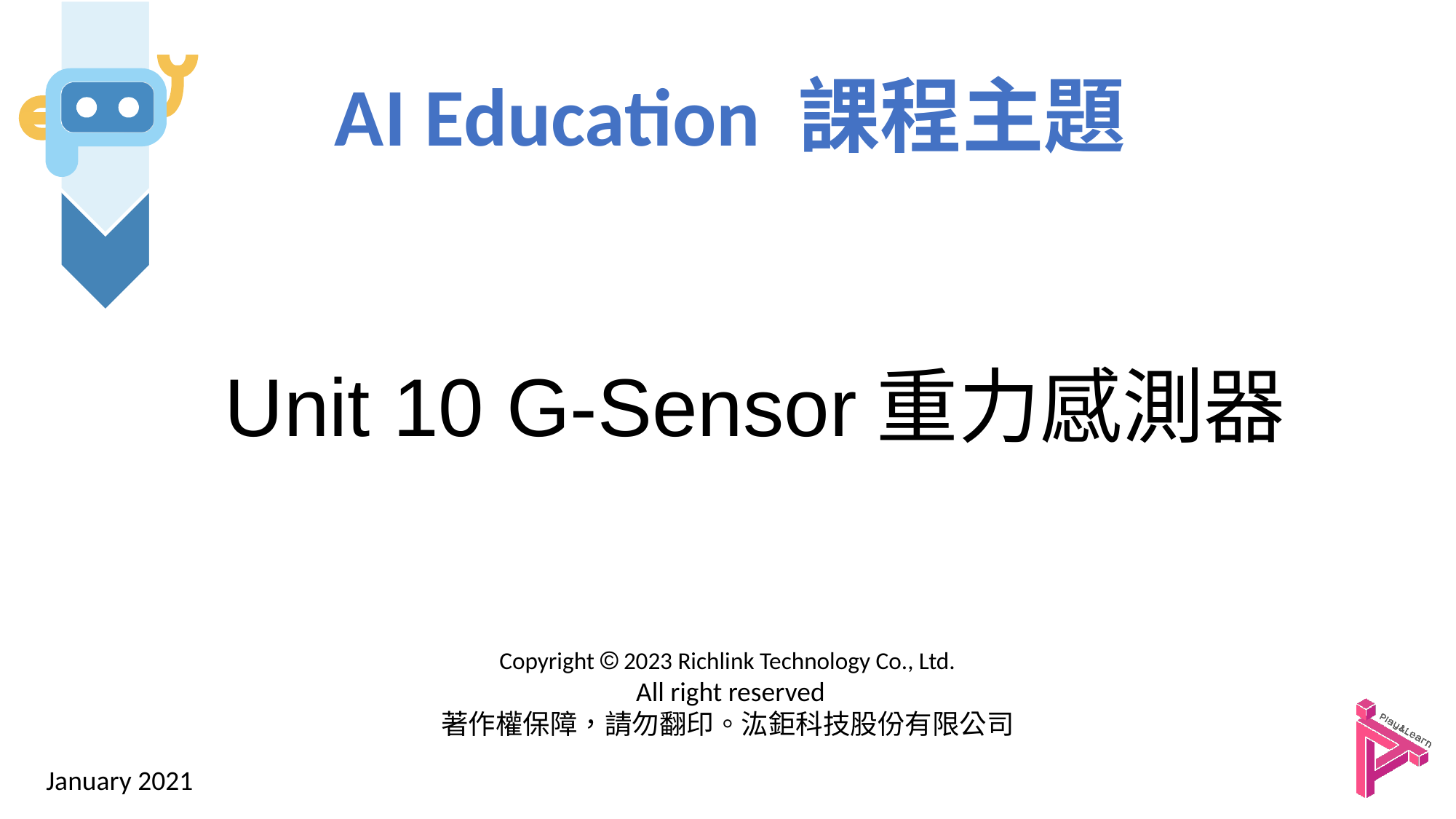

AI Education 課程主題
Unit 10 G-Sensor重力感測器
Copyright © 2023 Richlink Technology Co., Ltd.
 All right reserved
著作權保障，請勿翻印。汯鉅科技股份有限公司

January 2021